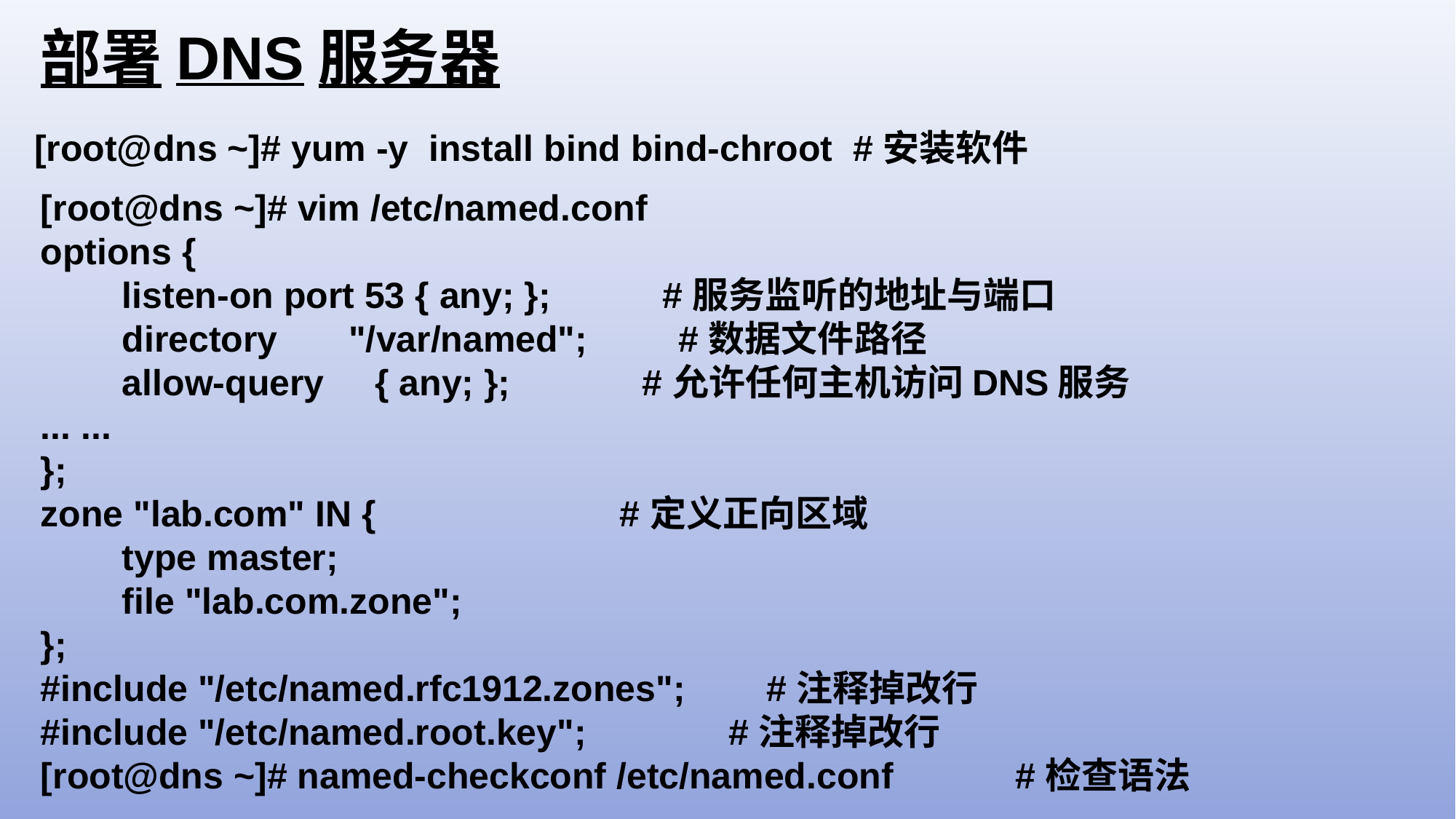

部署DNS服务器
[root@dns ~]# yum -y  install bind bind-chroot  #安装软件
[root@dns ~]# vim /etc/named.conf
options {
        listen-on port 53 { any; };           #服务监听的地址与端口
        directory       "/var/named";         #数据文件路径
        allow-query     { any; };             #允许任何主机访问DNS服务
... ...
};
zone "lab.com" IN {                        #定义正向区域
        type master;
        file "lab.com.zone";
};
#include "/etc/named.rfc1912.zones";        #注释掉改行
#include "/etc/named.root.key";              #注释掉改行
[root@dns ~]# named-checkconf /etc/named.conf            #检查语法